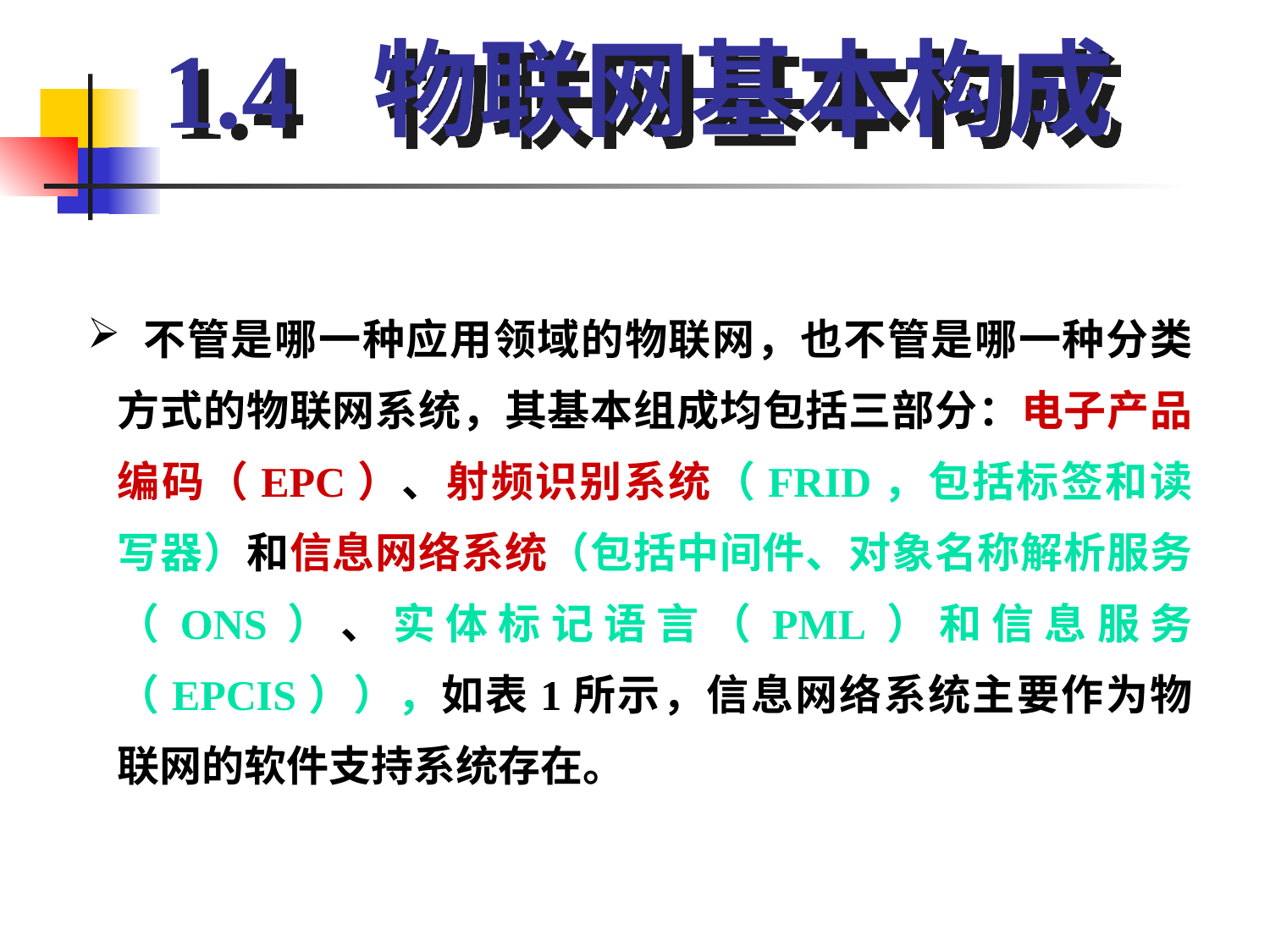

1.4  物联网基本构成
 不管是哪一种应用领域的物联网，也不管是哪一种分类方式的物联网系统，其基本组成均包括三部分：电子产品编码（EPC）、射频识别系统（FRID，包括标签和读写器）和信息网络系统（包括中间件、对象名称解析服务（ONS）、实体标记语言（PML）和信息服务（EPCIS）），如表1所示，信息网络系统主要作为物联网的软件支持系统存在。